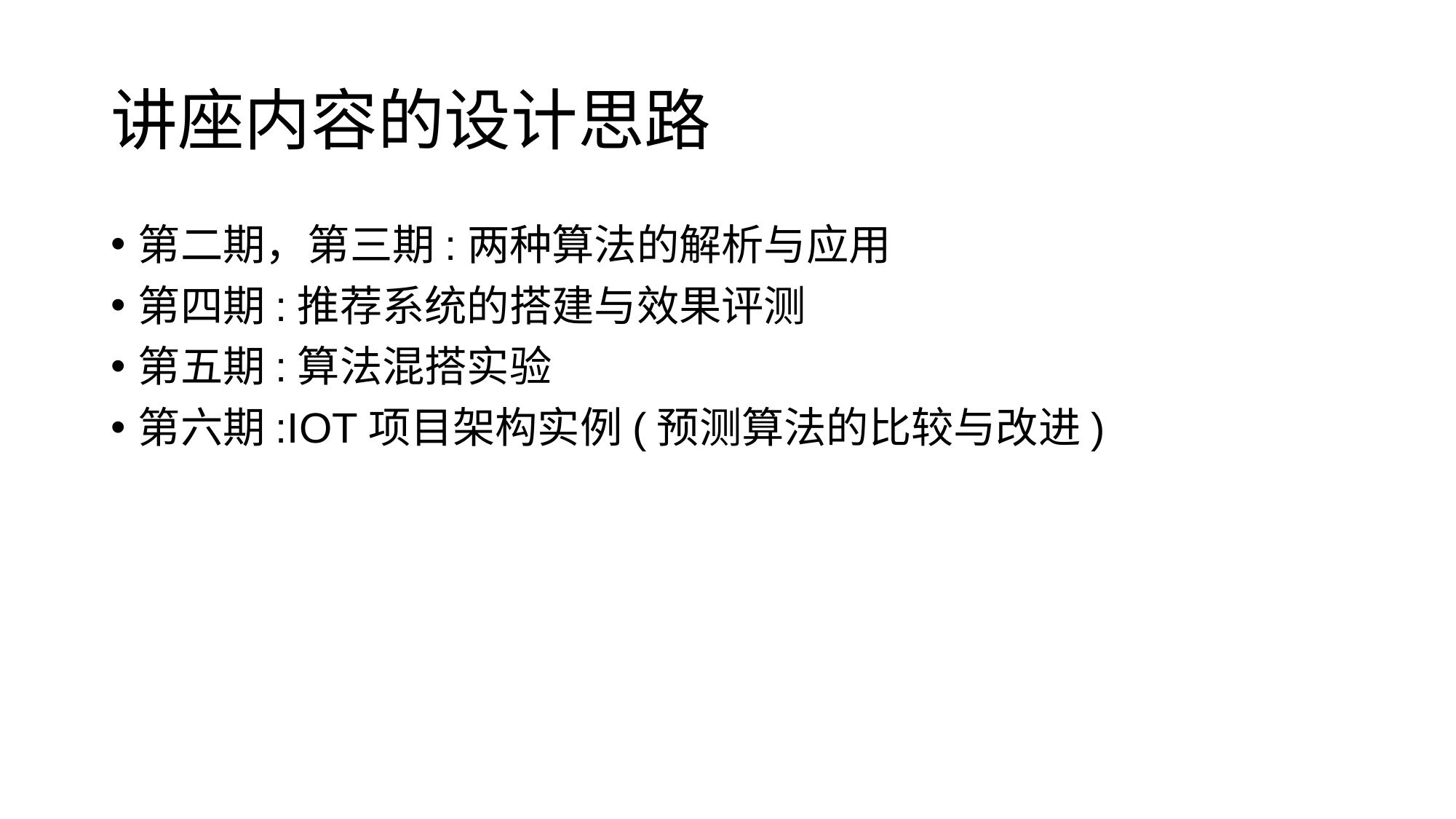

# 讲座内容的设计思路
第二期，第三期:两种算法的解析与应用
第四期:推荐系统的搭建与效果评测
第五期:算法混搭实验
第六期:IOT项目架构实例(预测算法的比较与改进)